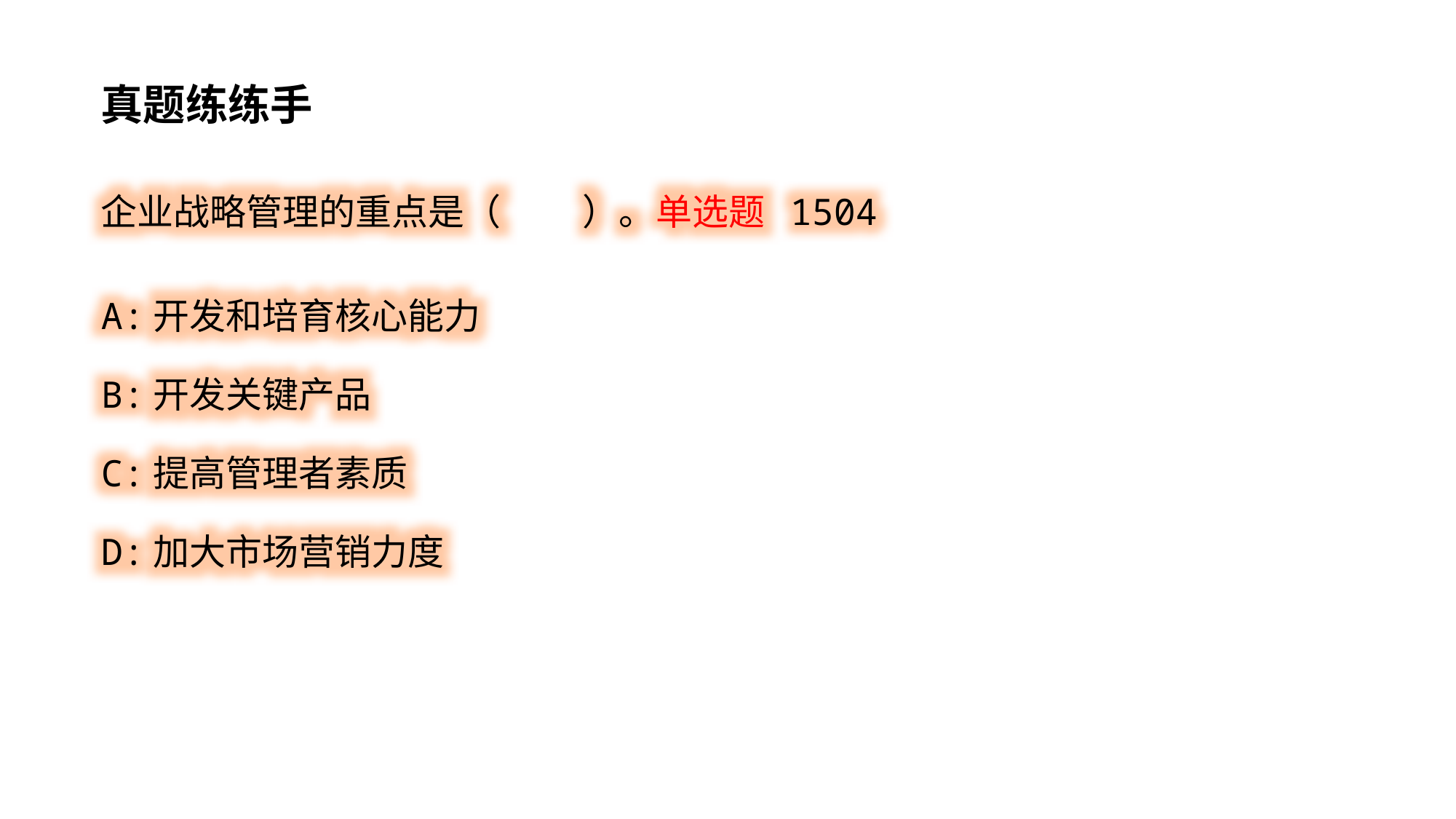

真题练练手
企业战略管理的重点是（          ）。单选题  1504

A:开发和培育核心能力

B:开发关键产品

C:提高管理者素质

D:加大市场营销力度